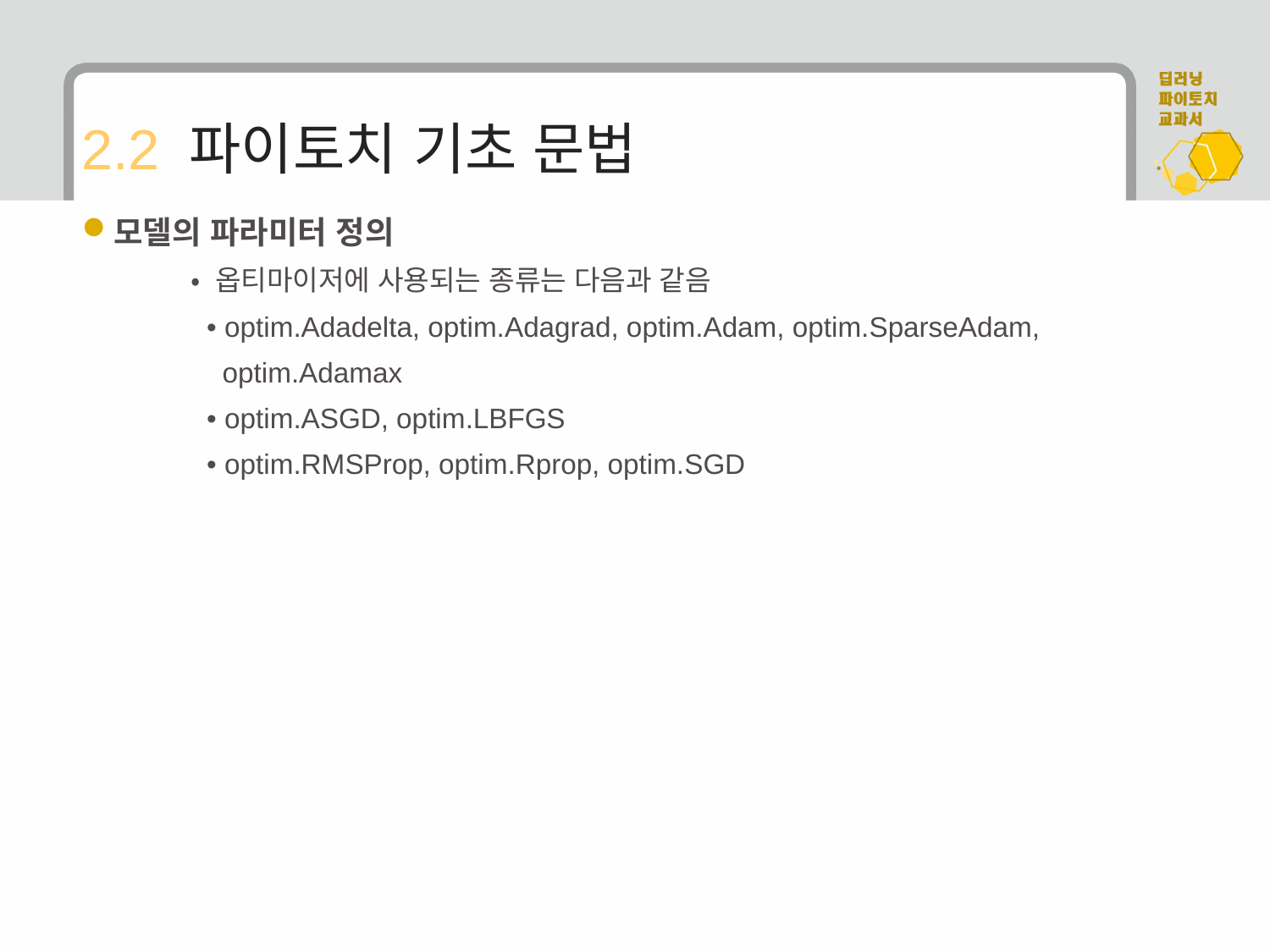

# 2.2 파이토치 기초 문법
모델의 파라미터 정의
        • 옵티마이저에 사용되는 종류는 다음과 같음
          • optim.Adadelta, optim.Adagrad, optim.Adam, optim.SparseAdam,
            optim.Adamax
          • optim.ASGD, optim.LBFGS
          • optim.RMSProp, optim.Rprop, optim.SGD